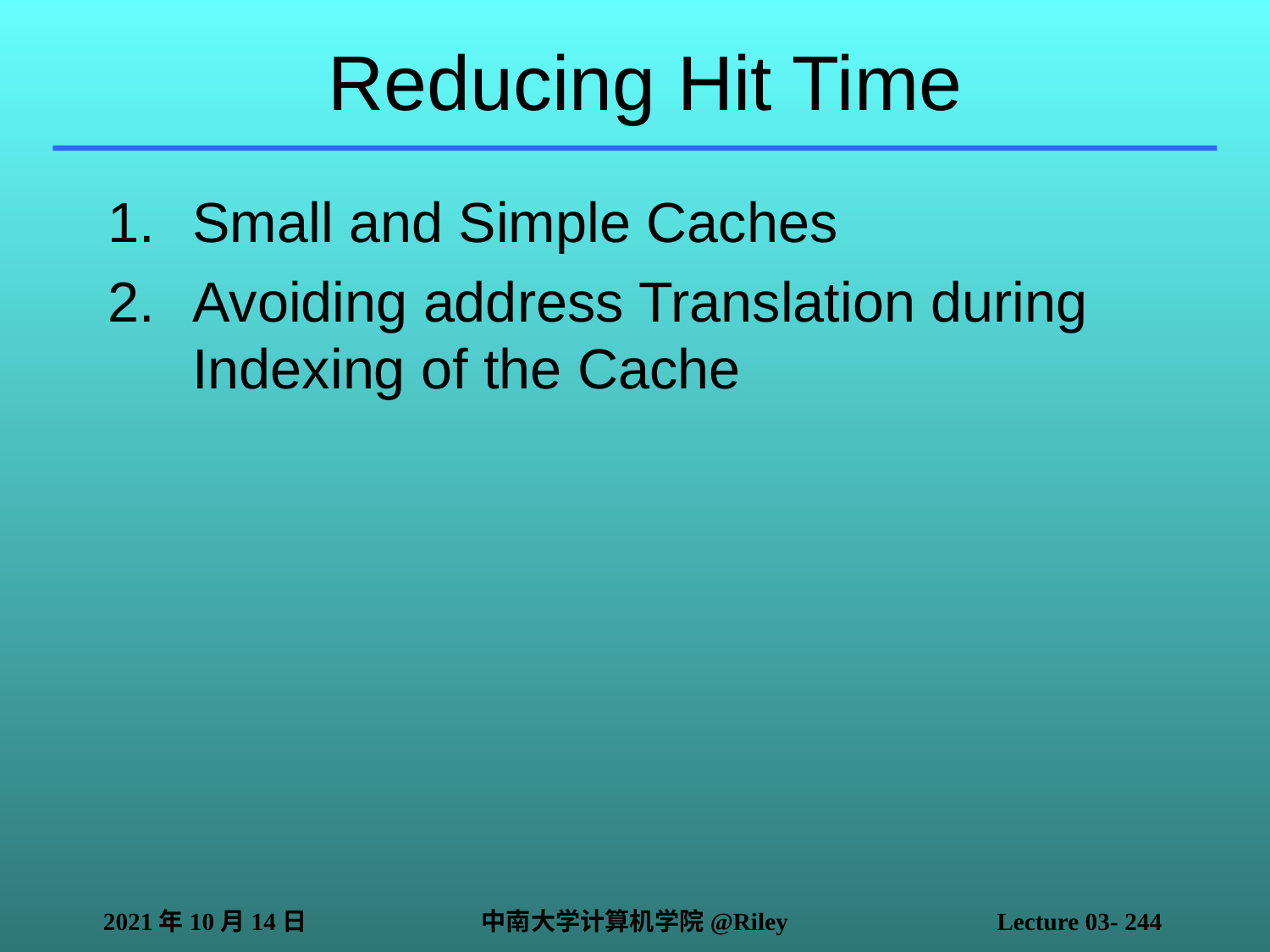

# Reducing Hit Time

Small and Simple Caches
Avoiding address Translation during Indexing of the Cache

2021年10月14日
中南大学计算机学院@Riley
Lecture 03- 244